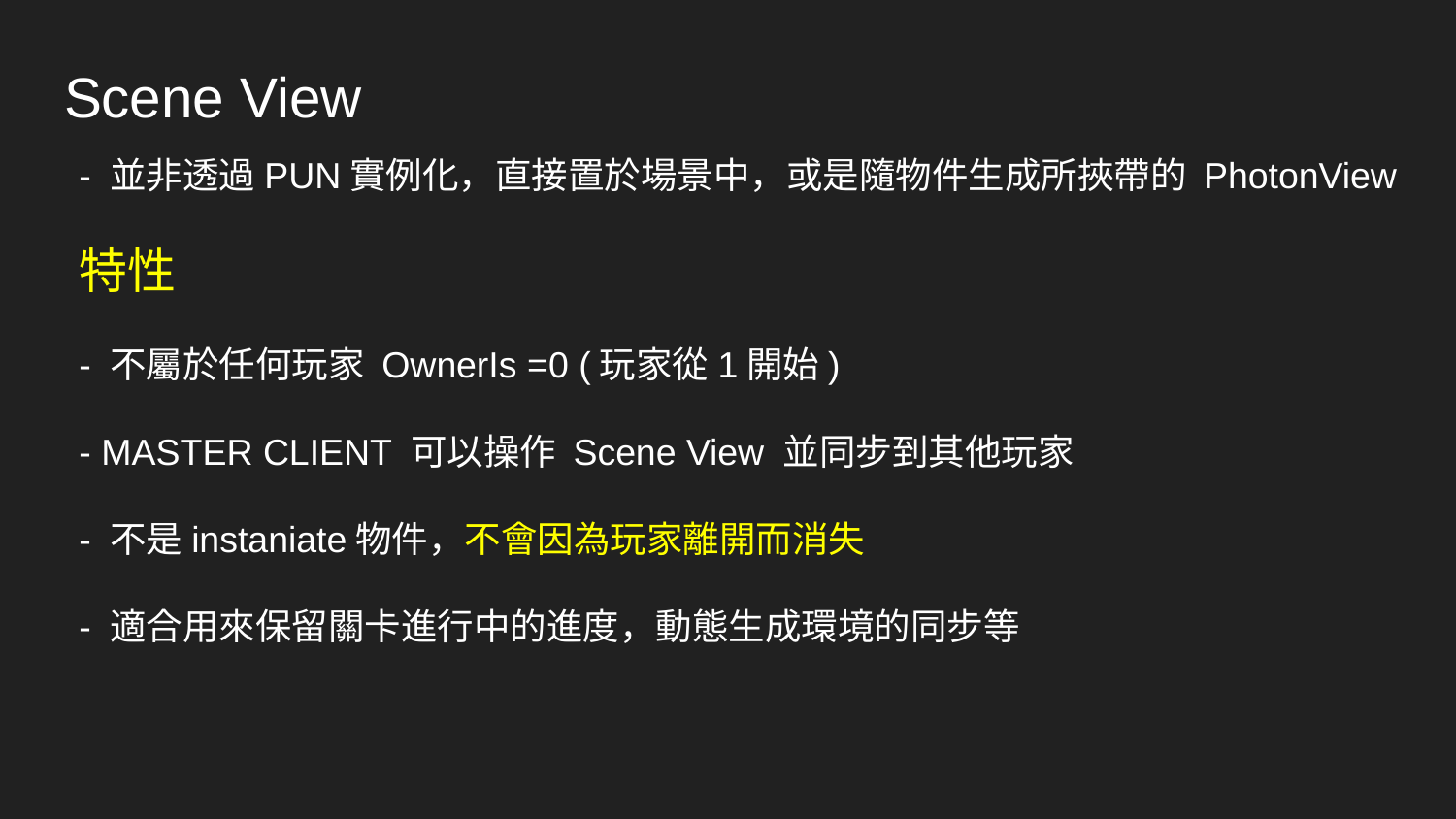

Scene View
- 並非透過PUN實例化，直接置於場景中，或是隨物件生成所挾帶的 PhotonView

特性

- 不屬於任何玩家 OwnerIs =0 (玩家從1開始)

- MASTER CLIENT 可以操作 Scene View 並同步到其他玩家

- 不是instaniate物件，不會因為玩家離開而消失

- 適合用來保留關卡進行中的進度，動態生成環境的同步等